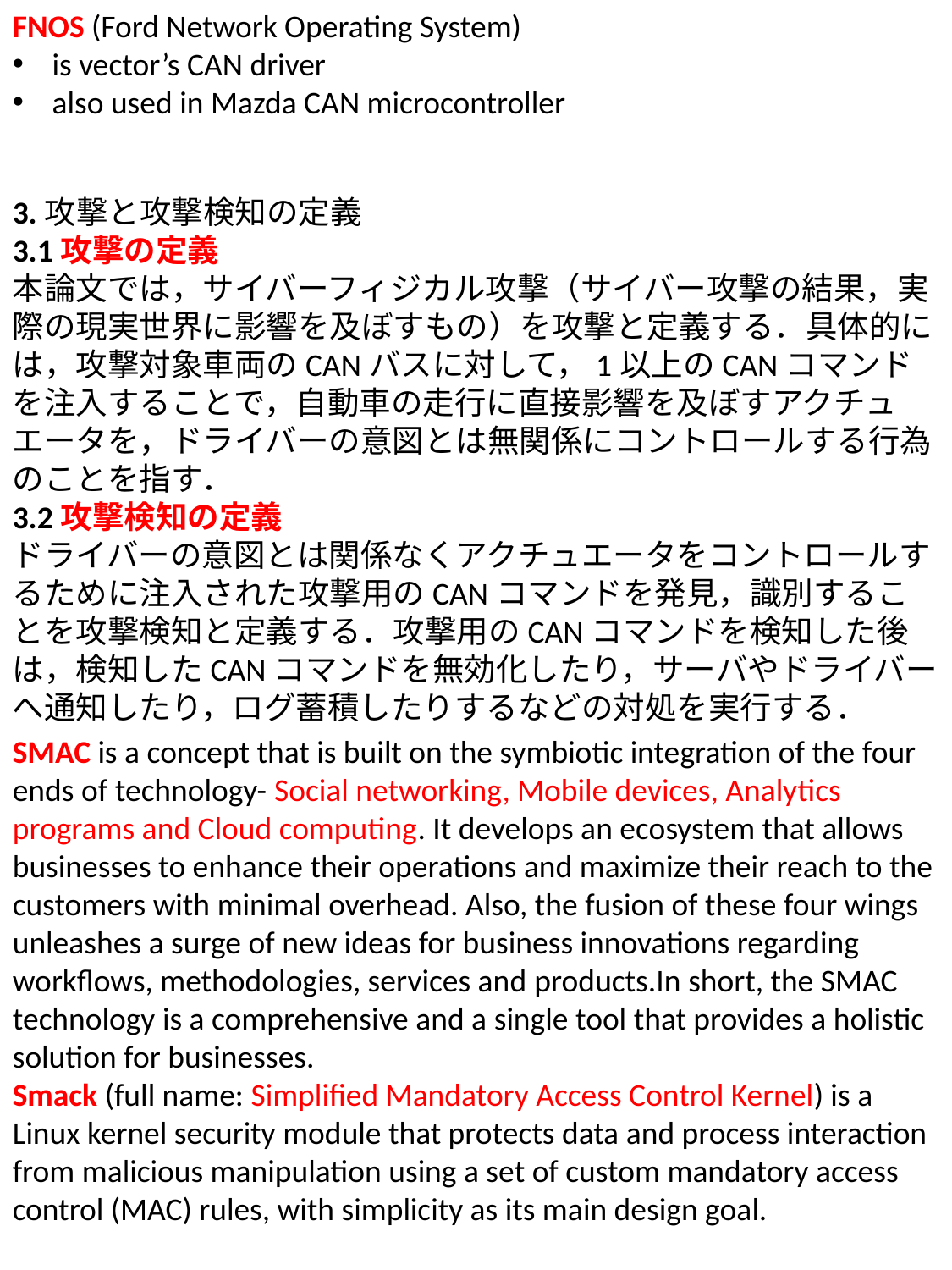

FNOS (Ford Network Operating System)
is vector’s CAN driver
also used in Mazda CAN microcontroller
3.攻撃と攻撃検知の定義
3.1攻撃の定義
本論文では，サイバーフィジカル攻撃（サイバー攻撃の結果，実際の現実世界に影響を及ぼすもの）を攻撃と定義する．具体的には，攻撃対象車両のCANバスに対して，1以上のCANコマンドを注入することで，自動車の走行に直接影響を及ぼすアクチュエータを，ドライバーの意図とは無関係にコントロールする行為のことを指す．
3.2攻撃検知の定義
ドライバーの意図とは関係なくアクチュエータをコントロールするために注入された攻撃用のCANコマンドを発見，識別することを攻撃検知と定義する．攻撃用のCANコマンドを検知した後は，検知したCANコマンドを無効化したり，サーバやドライバーへ通知したり，ログ蓄積したりするなどの対処を実行する．
SMAC is a concept that is built on the symbiotic integration of the four ends of technology- Social networking, Mobile devices, Analytics programs and Cloud computing. It develops an ecosystem that allows businesses to enhance their operations and maximize their reach to the customers with minimal overhead. Also, the fusion of these four wings unleashes a surge of new ideas for business innovations regarding workflows, methodologies, services and products.In short, the SMAC technology is a comprehensive and a single tool that provides a holistic solution for businesses.
Smack (full name: Simplified Mandatory Access Control Kernel) is a Linux kernel security module that protects data and process interaction from malicious manipulation using a set of custom mandatory access control (MAC) rules, with simplicity as its main design goal.
SMACK
SMACK - Simple Mandatory Access Control Kernel. This is a lightweight implementation of MAC in the Linux kernel.
Home Page (very simple): http://schaufler-ca.com/
LWN.net article: http://lwn.net/Articles/244531/
CELF-commissioned white paper: SMACK for Digital TV by Embedded Alley (now Mentor Graphics)
SMACK was incorporated into the mainline Linux kernel as of version 2.6.25.